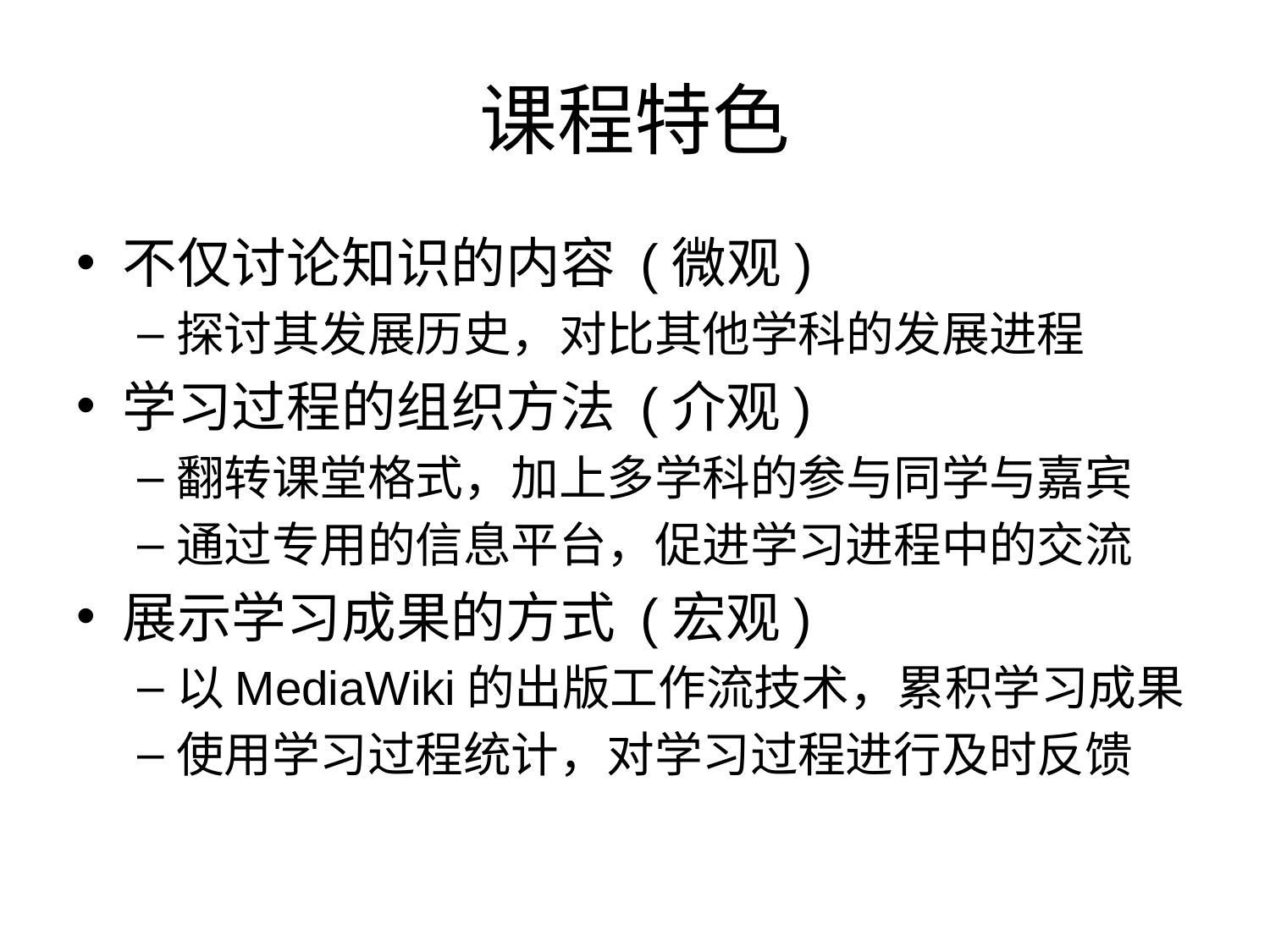

# 课程特色
不仅讨论知识的内容 (微观)
探讨其发展历史，对比其他学科的发展进程
学习过程的组织方法 (介观)
翻转课堂格式，加上多学科的参与同学与嘉宾
通过专用的信息平台，促进学习进程中的交流
展示学习成果的方式 (宏观)
以MediaWiki的出版工作流技术，累积学习成果
使用学习过程统计，对学习过程进行及时反馈